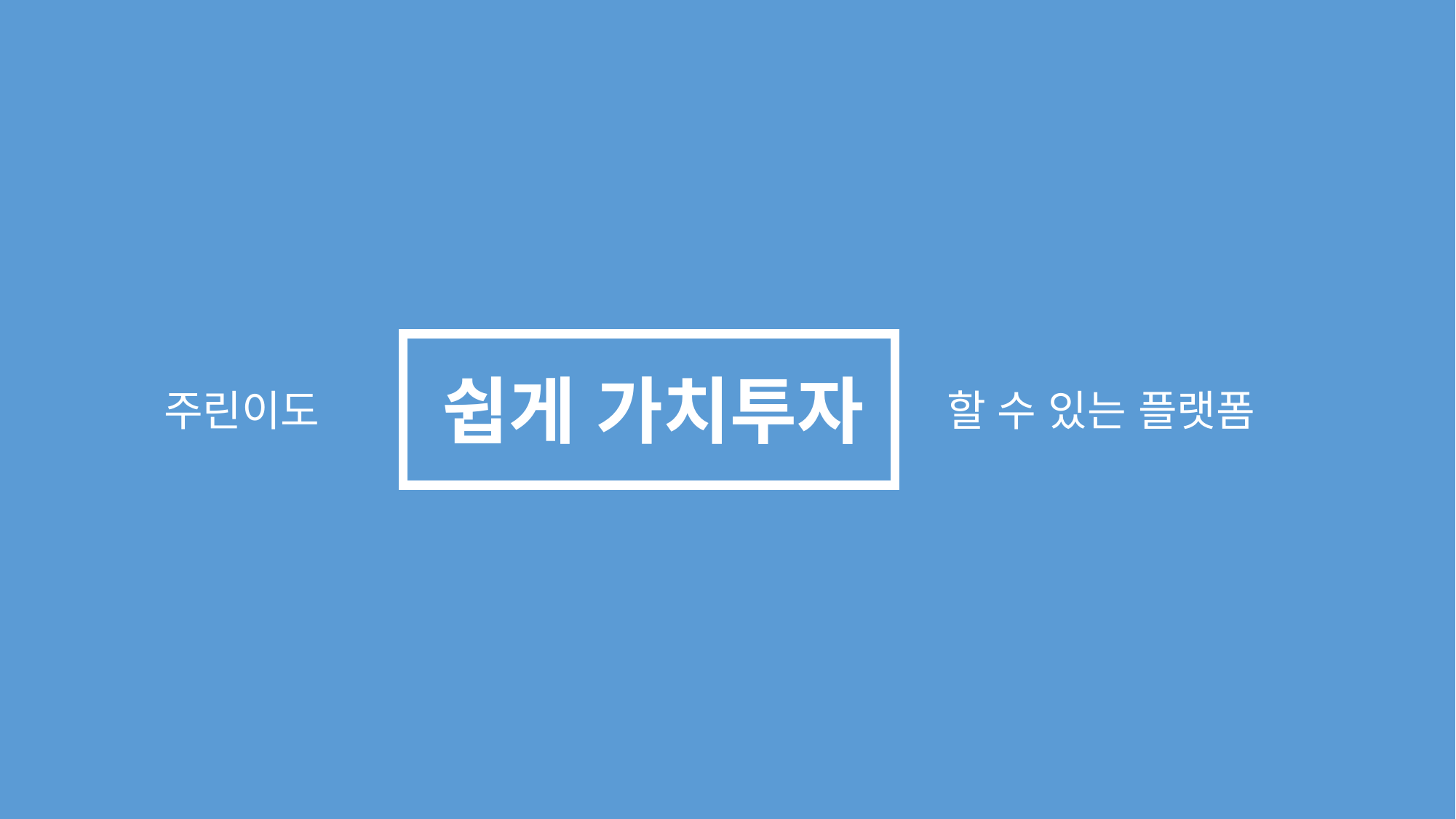

쉽게 가치투자
주린이도
할 수 있는 플랫폼